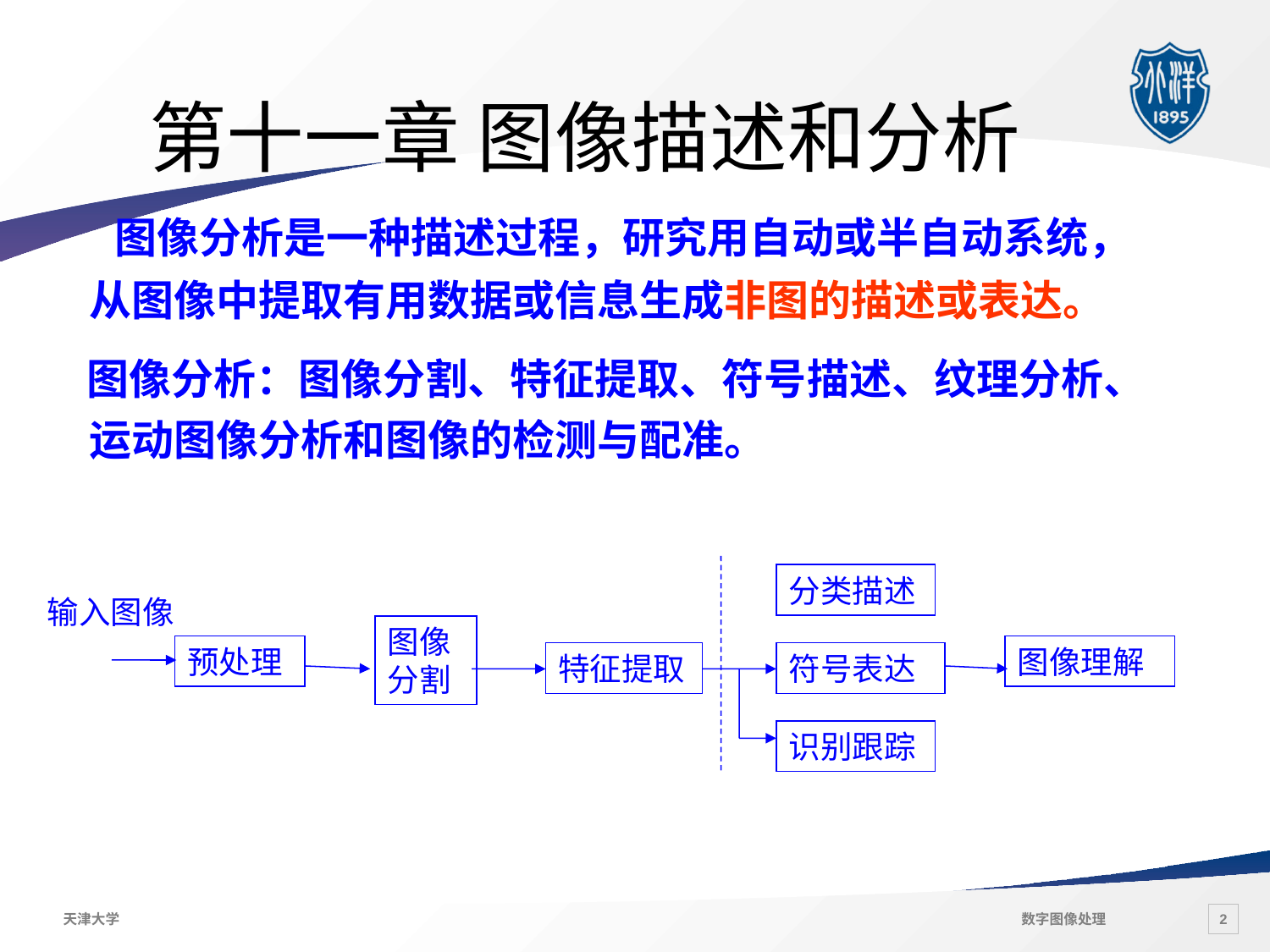

第十一章 图像描述和分析
    图像分析是一种描述过程，研究用自动或半自动系统，从图像中提取有用数据或信息生成非图的描述或表达。
  图像分析：图像分割、特征提取、符号描述、纹理分析、运动图像分析和图像的检测与配准。

分类描述
输入图像
图像分割
预处理
图像理解
特征提取
符号表达

识别跟踪